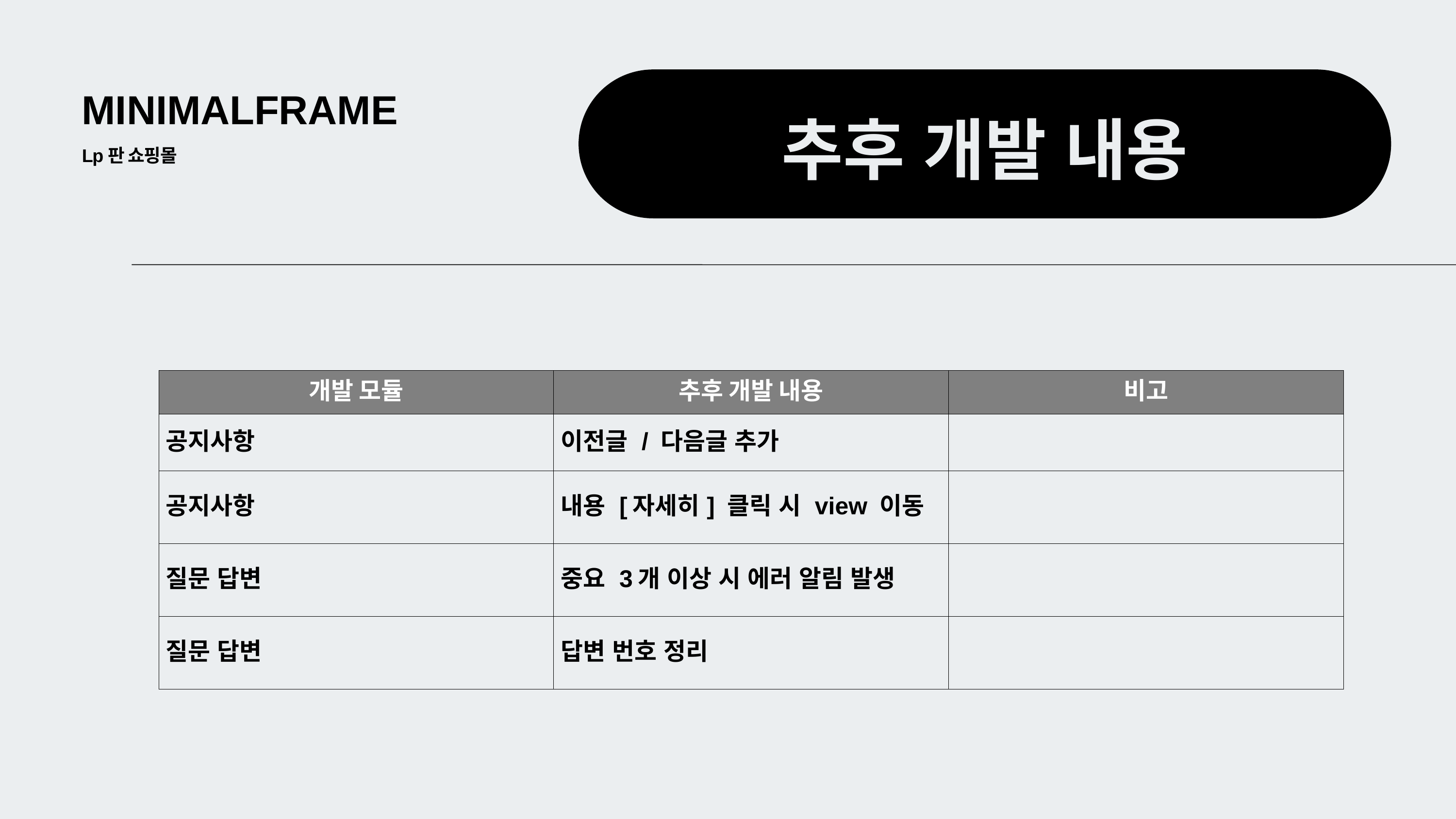

MINIMALFRAME
추후 개발 내용
Lp판 쇼핑몰

| 개발 모듈 | 추후 개발 내용 | 비고 |
| --- | --- | --- |
| 공지사항 | 이전글 / 다음글 추가 |  |
| 공지사항 | 내용 [자세히] 클릭 시 view 이동 |  |
| 질문 답변 | 중요 3개 이상 시 에러 알림 발생 |  |
| 질문 답변 | 답변 번호 정리 |  |